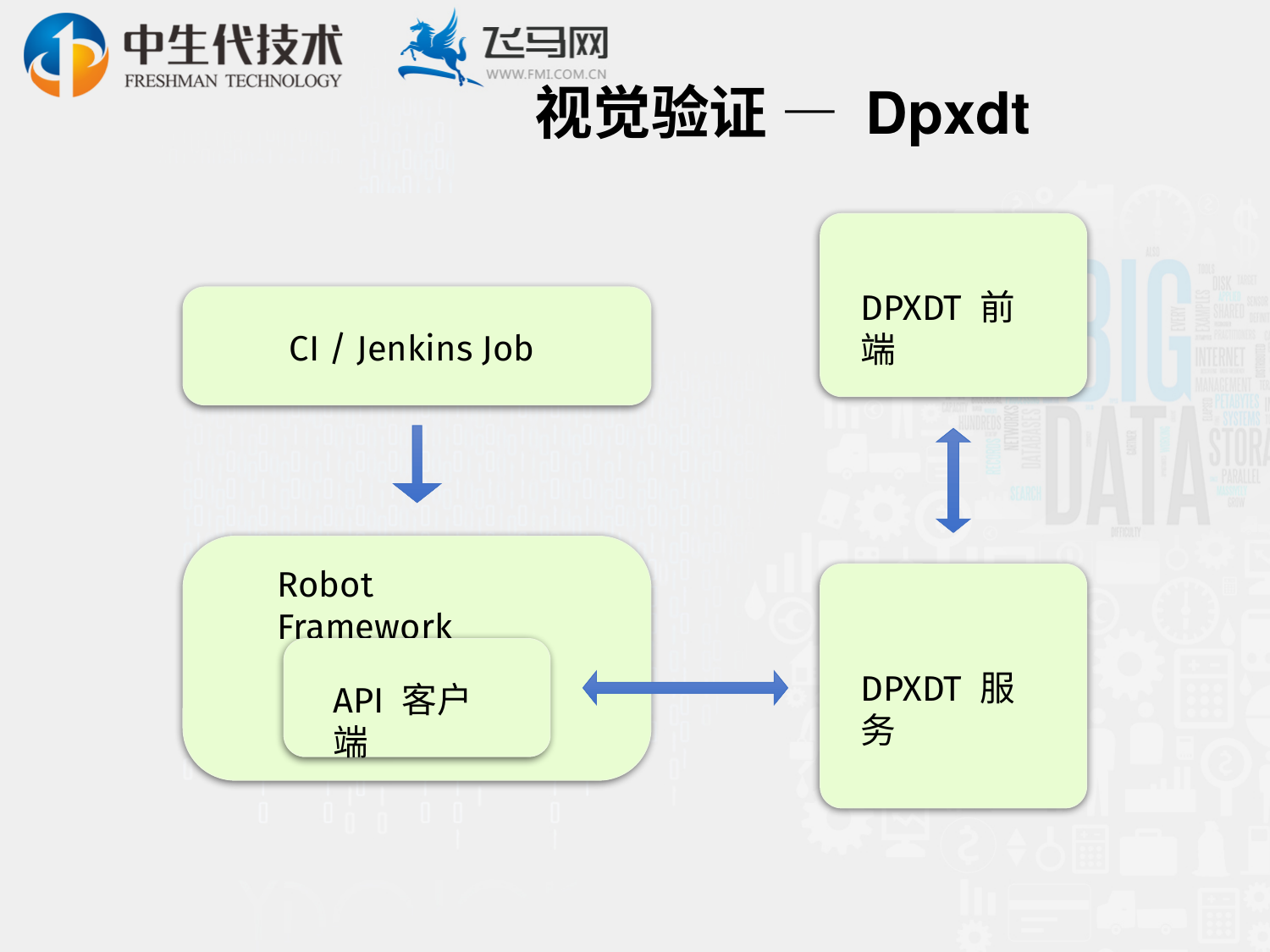

视觉验证 — Dpxdt

DPXDT 前端

CI / Jenkins Job

Robot Framework

DPXDT 服务
API 客户端